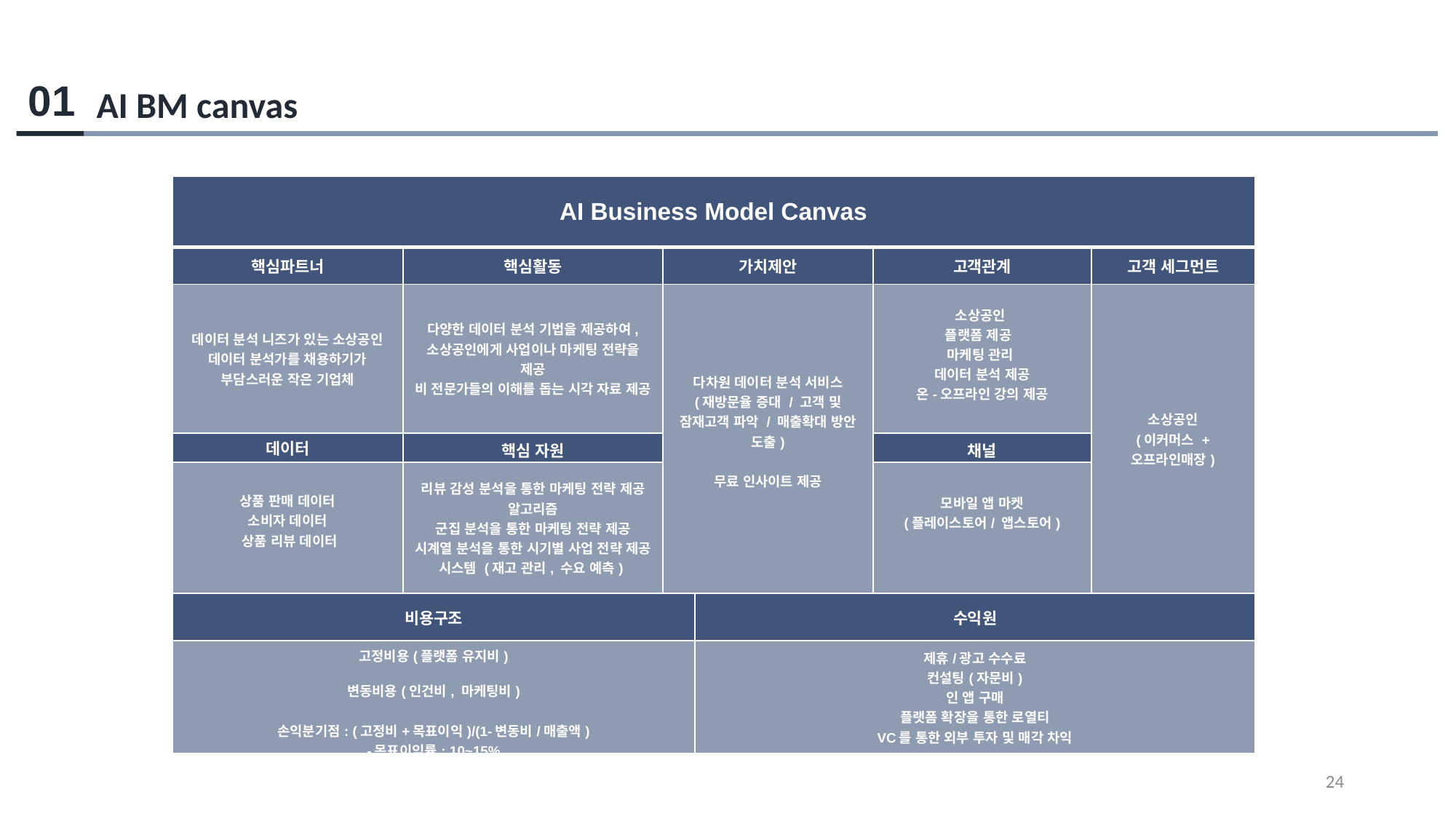

01
AI BM canvas

| AI Business Model Canvas |  |  |  |  |  |
| --- | --- | --- | --- | --- | --- |
| 핵심파트너 | 핵심활동 | 가치제안 |  | 고객관계 | 고객 세그먼트 |
| 데이터 분석 니즈가 있는 소상공인 데이터 분석가를 채용하기가 부담스러운 작은 기업체 | 다양한 데이터 분석 기법을 제공하여, 소상공인에게 사업이나 마케팅 전략을 제공 비 전문가들의 이해를 돕는 시각 자료 제공 | 다차원 데이터 분석 서비스 (재방문율 증대 / 고객 및 잠재고객 파악 / 매출확대 방안 도출)   무료 인사이트 제공 |  | 소상공인 플랫폼 제공 마케팅 관리 데이터 분석 제공 온-오프라인 강의 제공 | 소상공인 (이커머스 + 오프라인매장) |
| 데이터 | 핵심 자원 |  |  | 채널 |  |
| 상품 판매 데이터 소비자 데이터 상품 리뷰 데이터 | 리뷰 감성 분석을 통한 마케팅 전략 제공 알고리즘 군집 분석을 통한 마케팅 전략 제공 시계열 분석을 통한 시기별 사업 전략 제공 시스템 (재고 관리, 수요 예측) |  |  | 모바일 앱 마켓 (플레이스토어/ 앱스토어) |  |
| 비용구조 |  |  | 수익원 |  |  |
| 고정비용(플랫폼 유지비) 변동비용(인건비, 마케팅비)   손익분기점: (고정비+목표이익)/(1-변동비/매출액) -목표이익률: 10~15% |  |  | 제휴/광고 수수료 컨설팅(자문비) 인 앱 구매 플랫폼 확장을 통한 로열티 VC를 통한 외부 투자 및 매각 차익 |  |  |
24